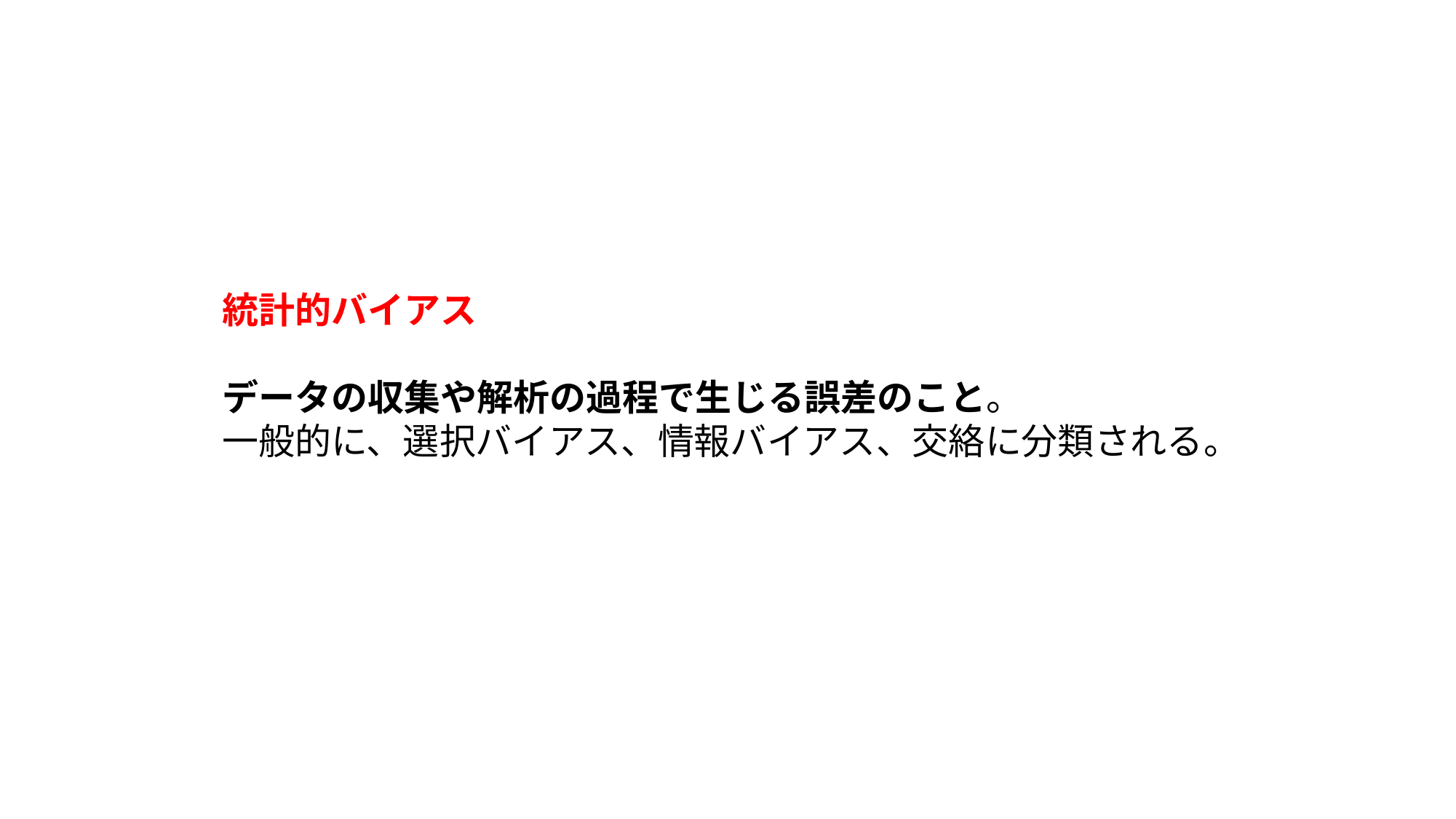

統計的バイアス

データの収集や解析の過程で生じる誤差のこと。
一般的に、選択バイアス、情報バイアス、交絡に分類される。